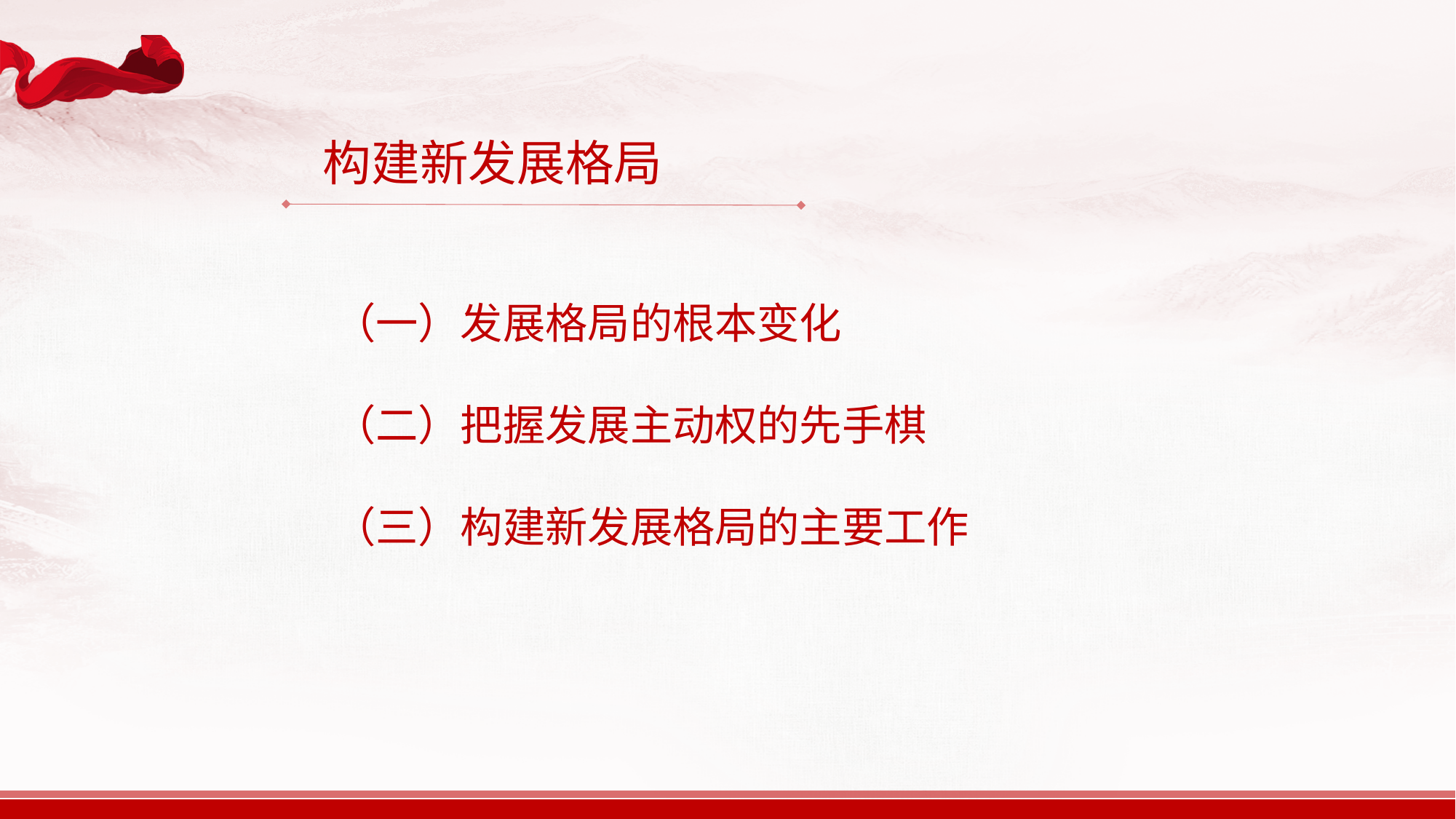

构建新发展格局
（一）发展格局的根本变化
（二）把握发展主动权的先手棋
（三）构建新发展格局的主要工作